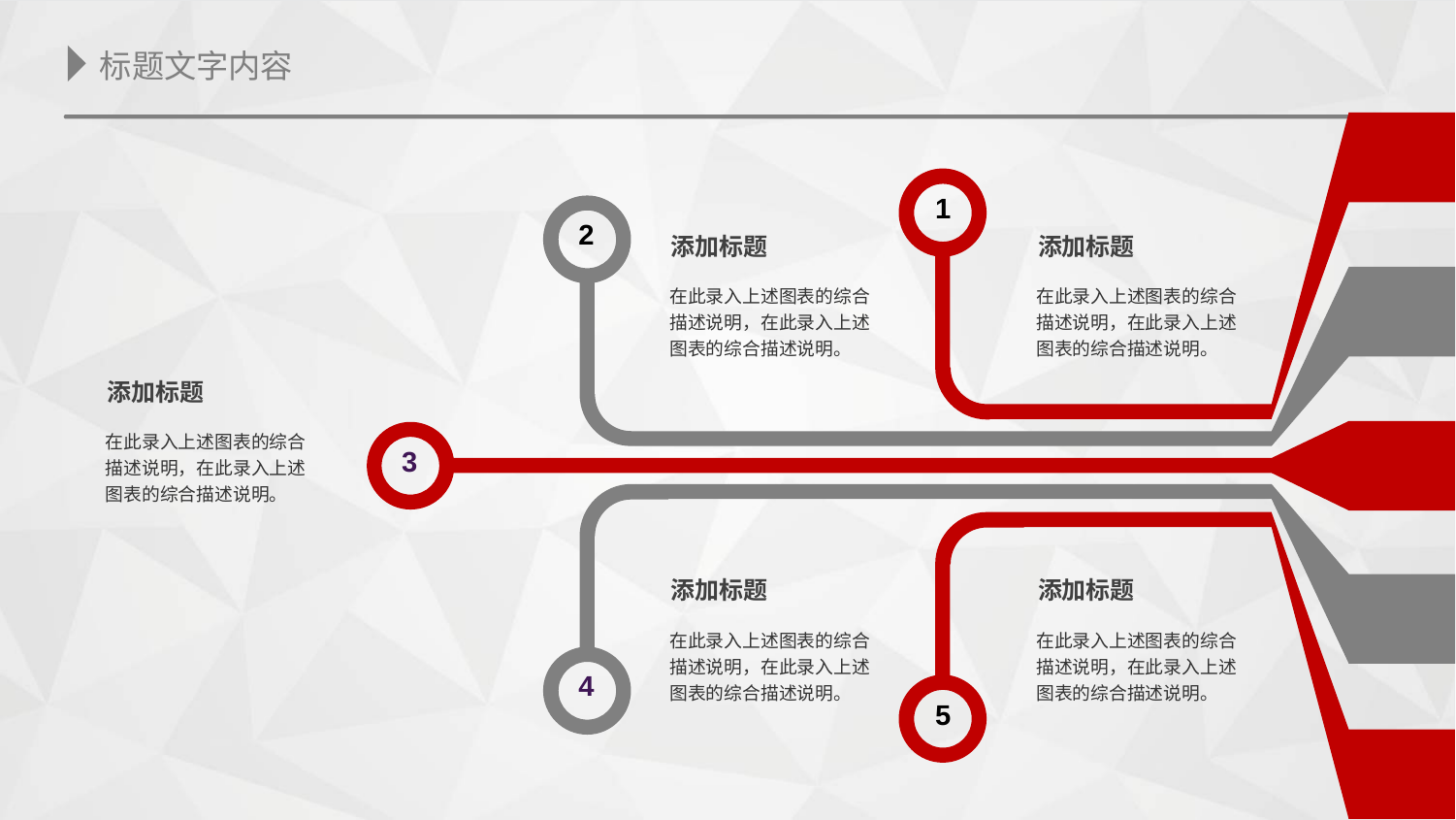

1

2
添加标题
添加标题
在此录入上述图表的综合描述说明，在此录入上述图表的综合描述说明。
在此录入上述图表的综合描述说明，在此录入上述图表的综合描述说明。
添加标题

3
在此录入上述图表的综合描述说明，在此录入上述图表的综合描述说明。

4

5
添加标题
添加标题
在此录入上述图表的综合描述说明，在此录入上述图表的综合描述说明。
在此录入上述图表的综合描述说明，在此录入上述图表的综合描述说明。